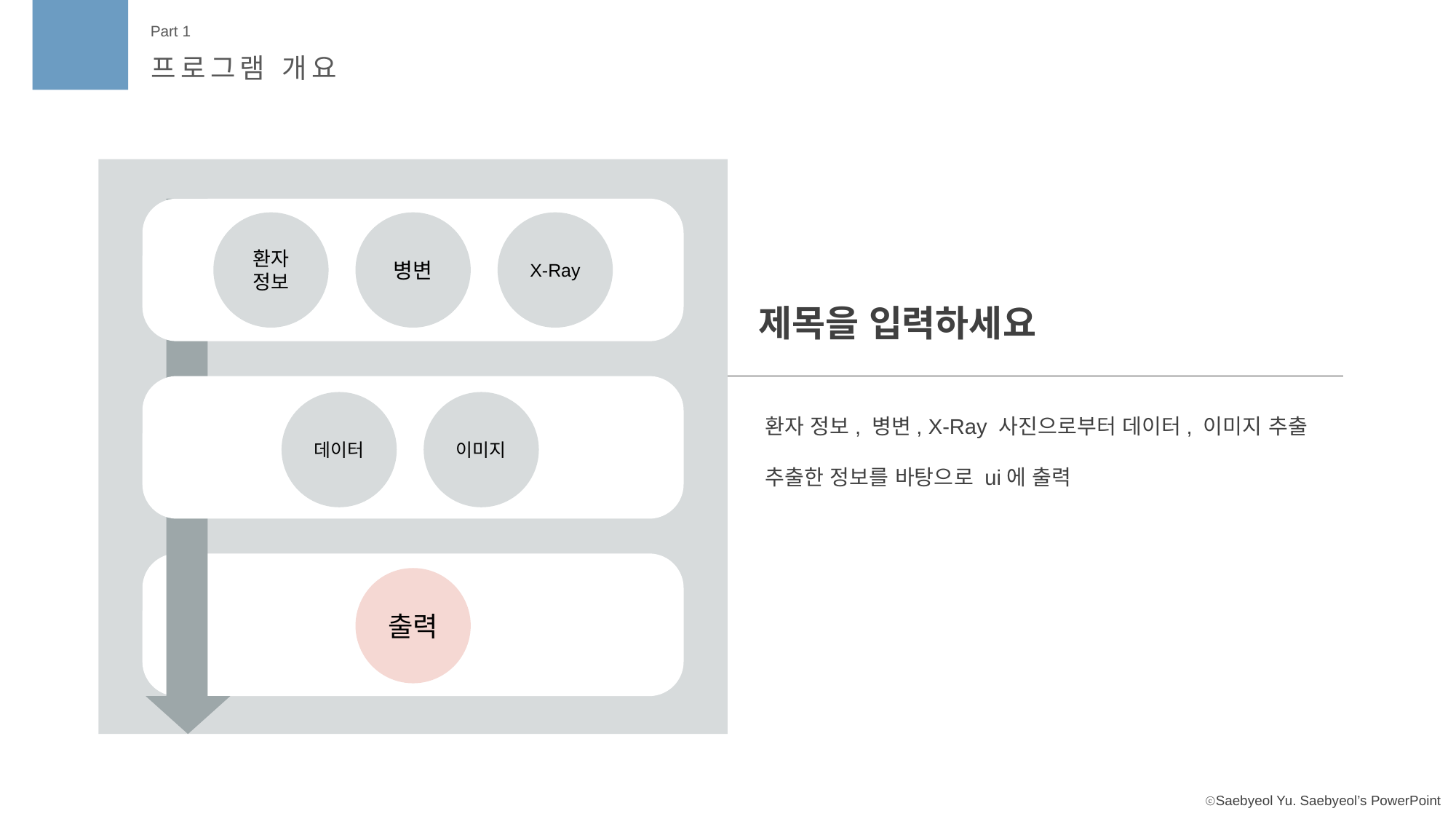

Part 1
프로그램 개요

환자 정보
병변
X-Ray
제목을 입력하세요

데이터
이미지
환자 정보, 병변, X-Ray 사진으로부터 데이터, 이미지 추출

추출한 정보를 바탕으로 ui에 출력

출력